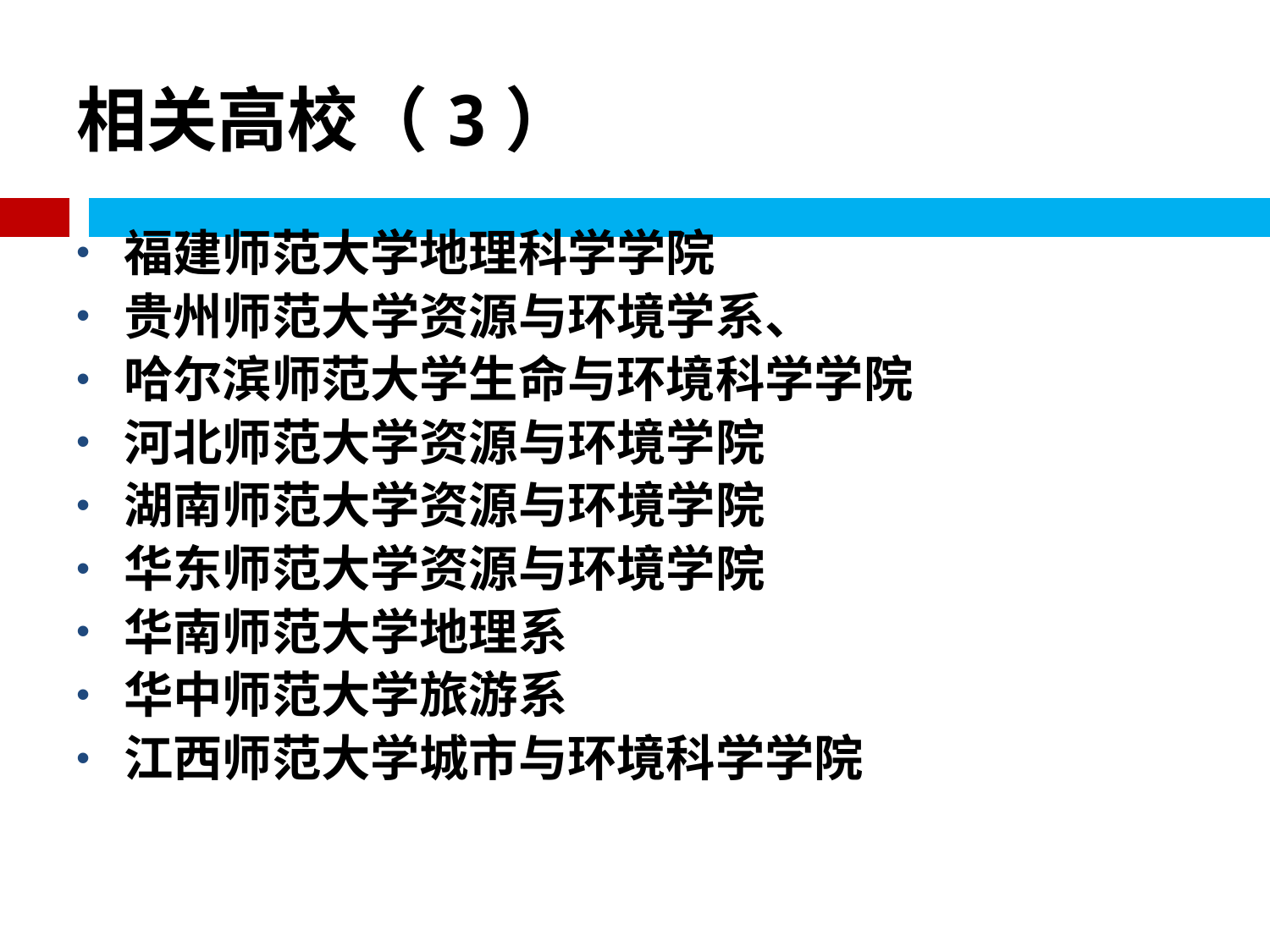

# 相关高校（3）
福建师范大学地理科学学院
贵州师范大学资源与环境学系、
哈尔滨师范大学生命与环境科学学院
河北师范大学资源与环境学院
湖南师范大学资源与环境学院
华东师范大学资源与环境学院
华南师范大学地理系
华中师范大学旅游系
江西师范大学城市与环境科学学院